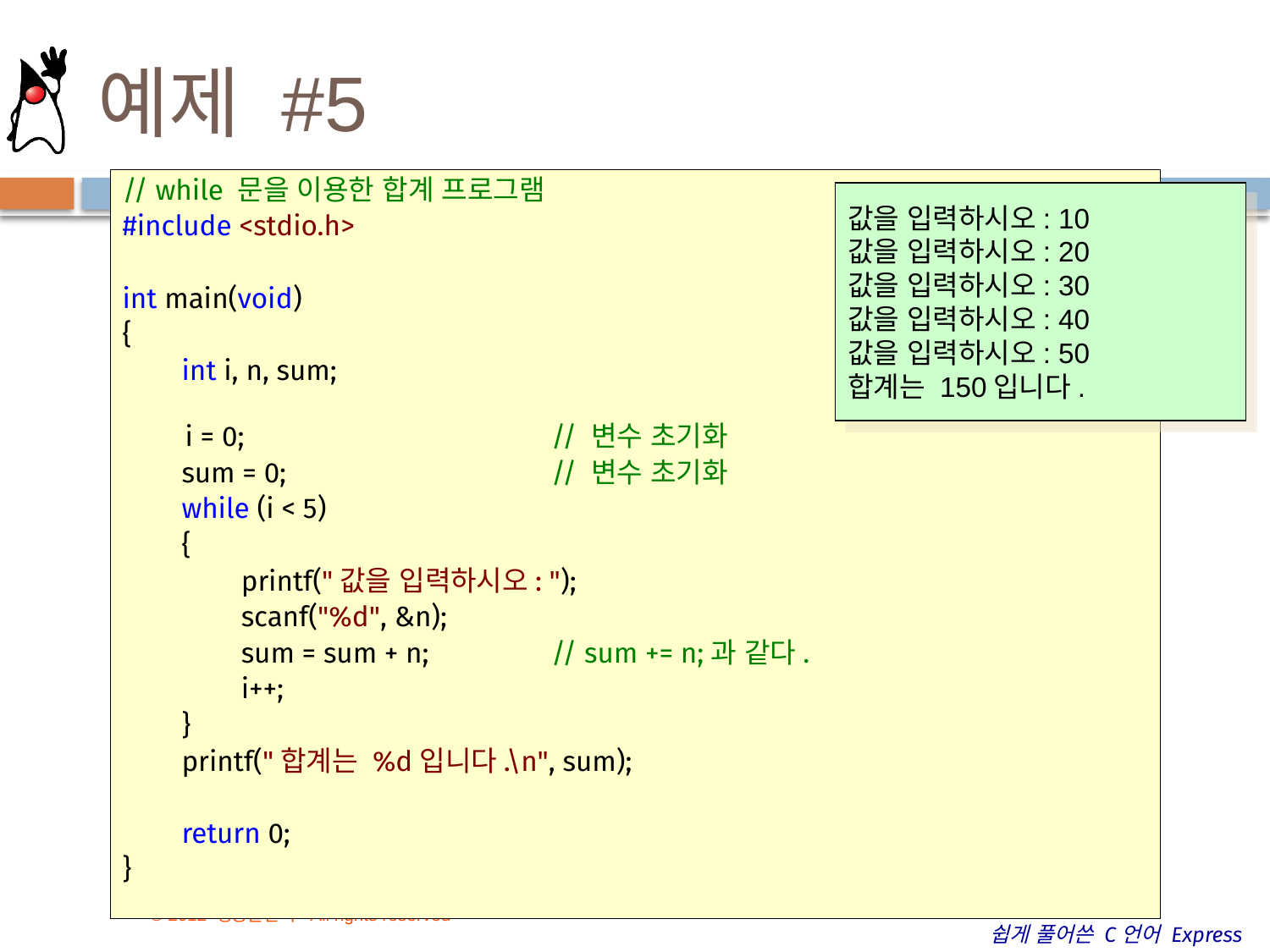

# 예제 #5
// while 문을 이용한 합계 프로그램
#include <stdio.h>

int main(void)
{
        int i, n, sum;
  i = 0;                         	// 변수 초기화
        sum = 0;                     	// 변수 초기화
        while (i < 5)
        {
                printf("값을 입력하시오: ");
                scanf("%d", &n);
                sum = sum + n;       	// sum += n;과 같다.
                i++;
        }
        printf("합계는 %d입니다.\n", sum);

        return 0;
}
값을 입력하시오: 10
값을 입력하시오: 20
값을 입력하시오: 30
값을 입력하시오: 40
값을 입력하시오: 50
합계는 150입니다.